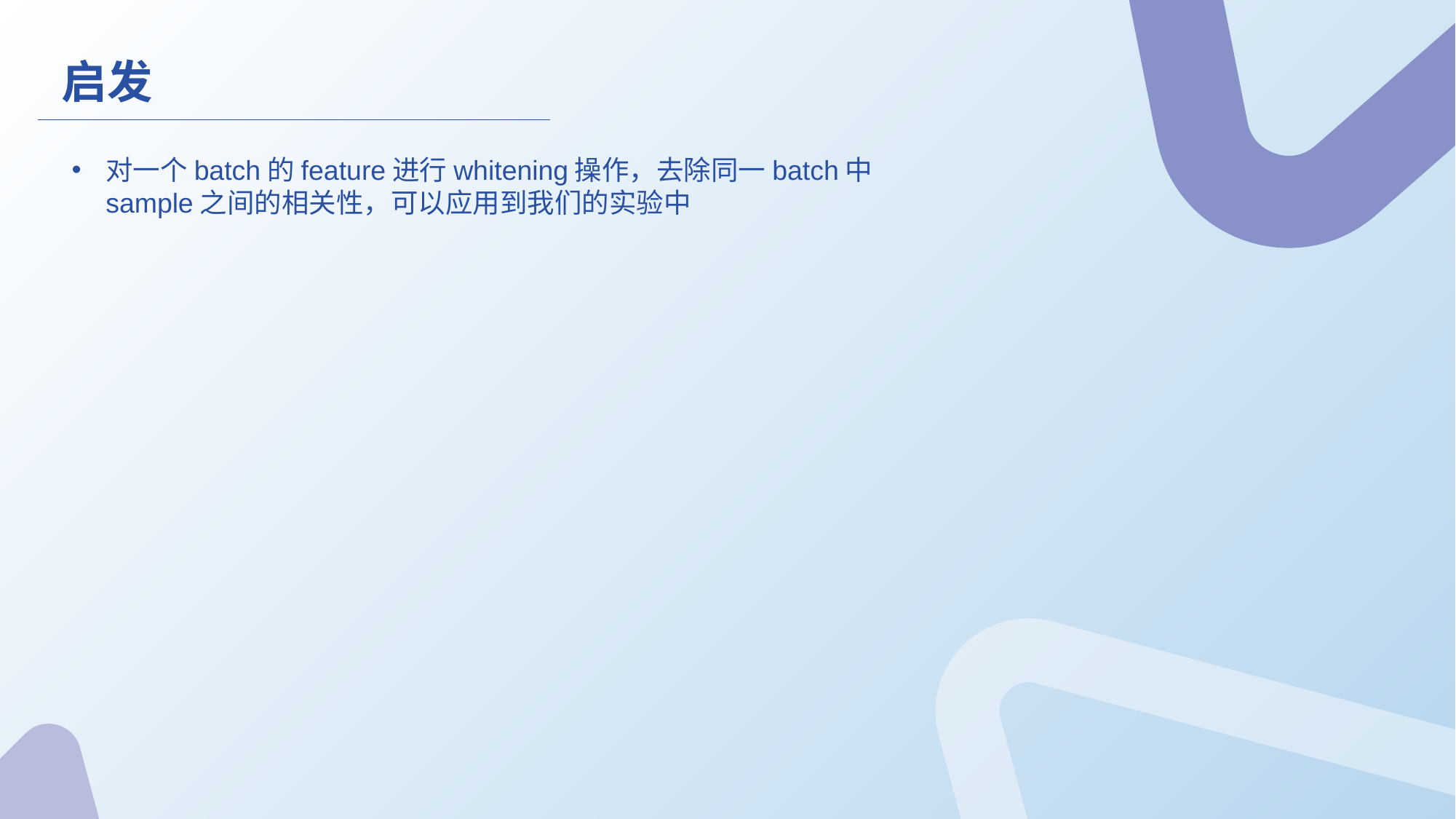

启发
对一个batch的feature进行whitening操作，去除同一batch中sample之间的相关性，可以应用到我们的实验中